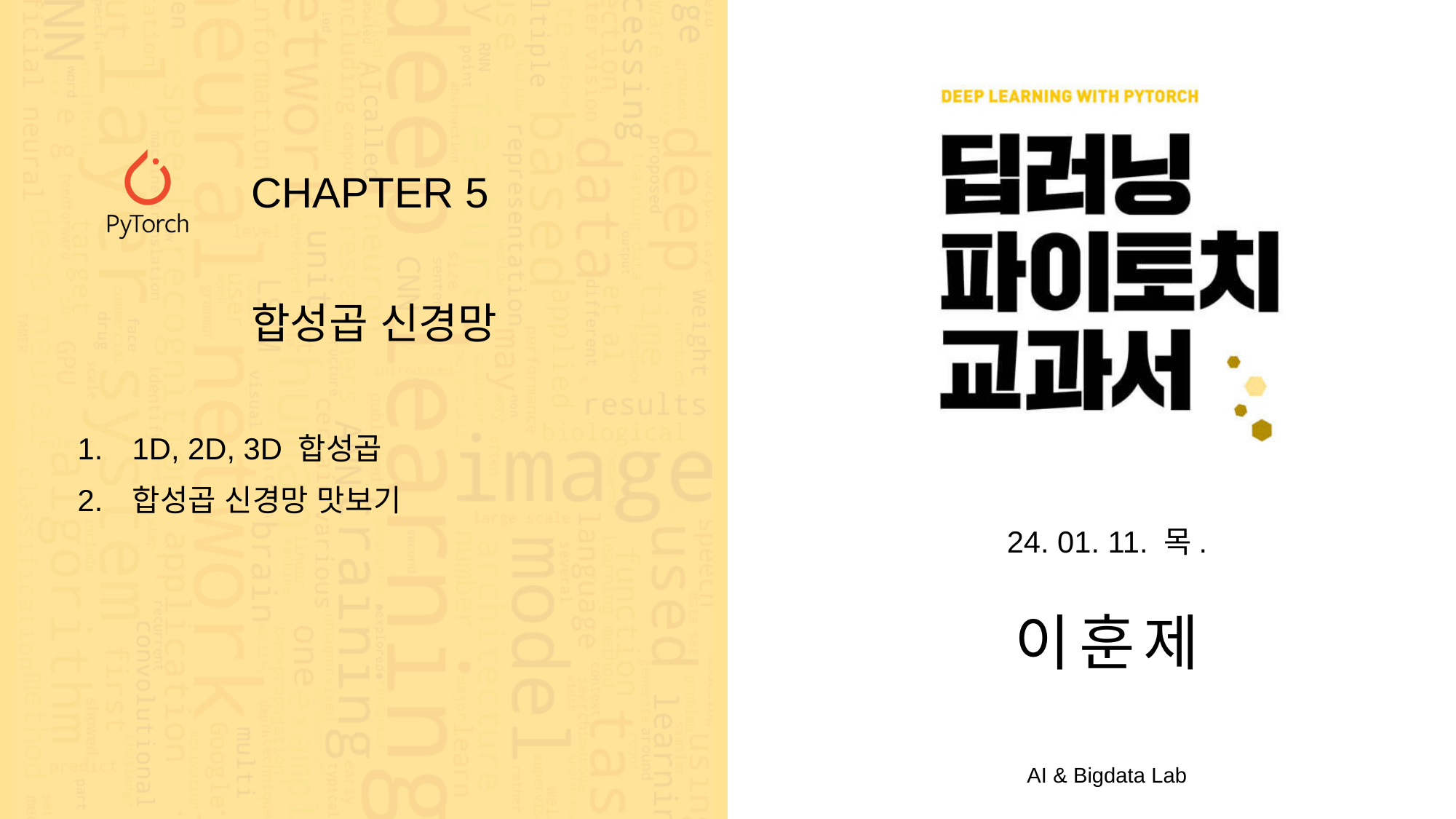

CHAPTER 5
합성곱 신경망
1D, 2D, 3D 합성곱
합성곱 신경망 맛보기

24. 01. 11. 목.
이훈제